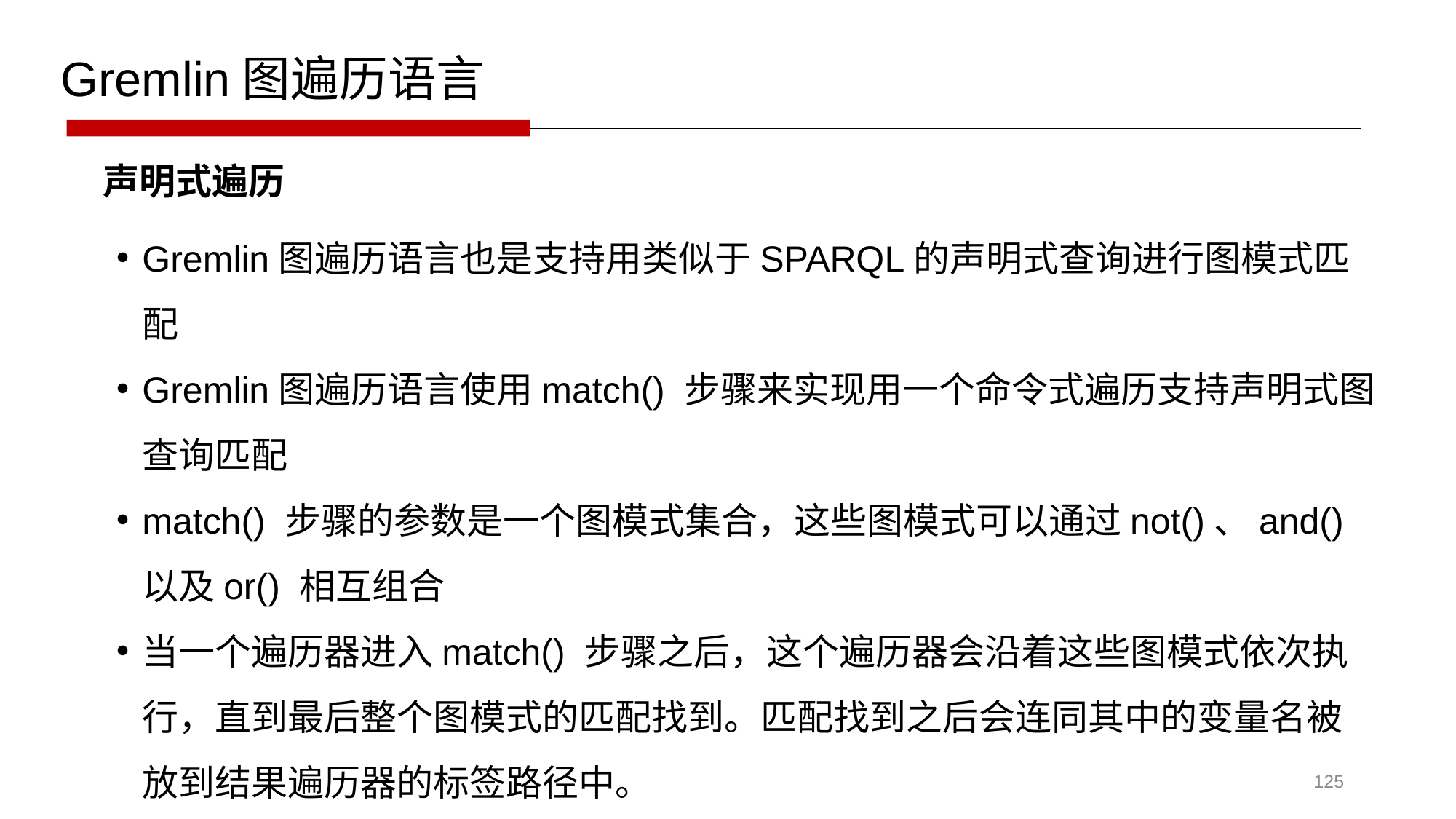

Gremlin图遍历语言

声明式遍历
Gremlin图遍历语言也是支持用类似于SPARQL的声明式查询进行图模式匹配
Gremlin图遍历语言使用match() 步骤来实现用一个命令式遍历支持声明式图查询匹配
match() 步骤的参数是一个图模式集合，这些图模式可以通过not()、and() 以及or() 相互组合
当一个遍历器进入match() 步骤之后，这个遍历器会沿着这些图模式依次执行，直到最后整个图模式的匹配找到。匹配找到之后会连同其中的变量名被放到结果遍历器的标签路径中。
125